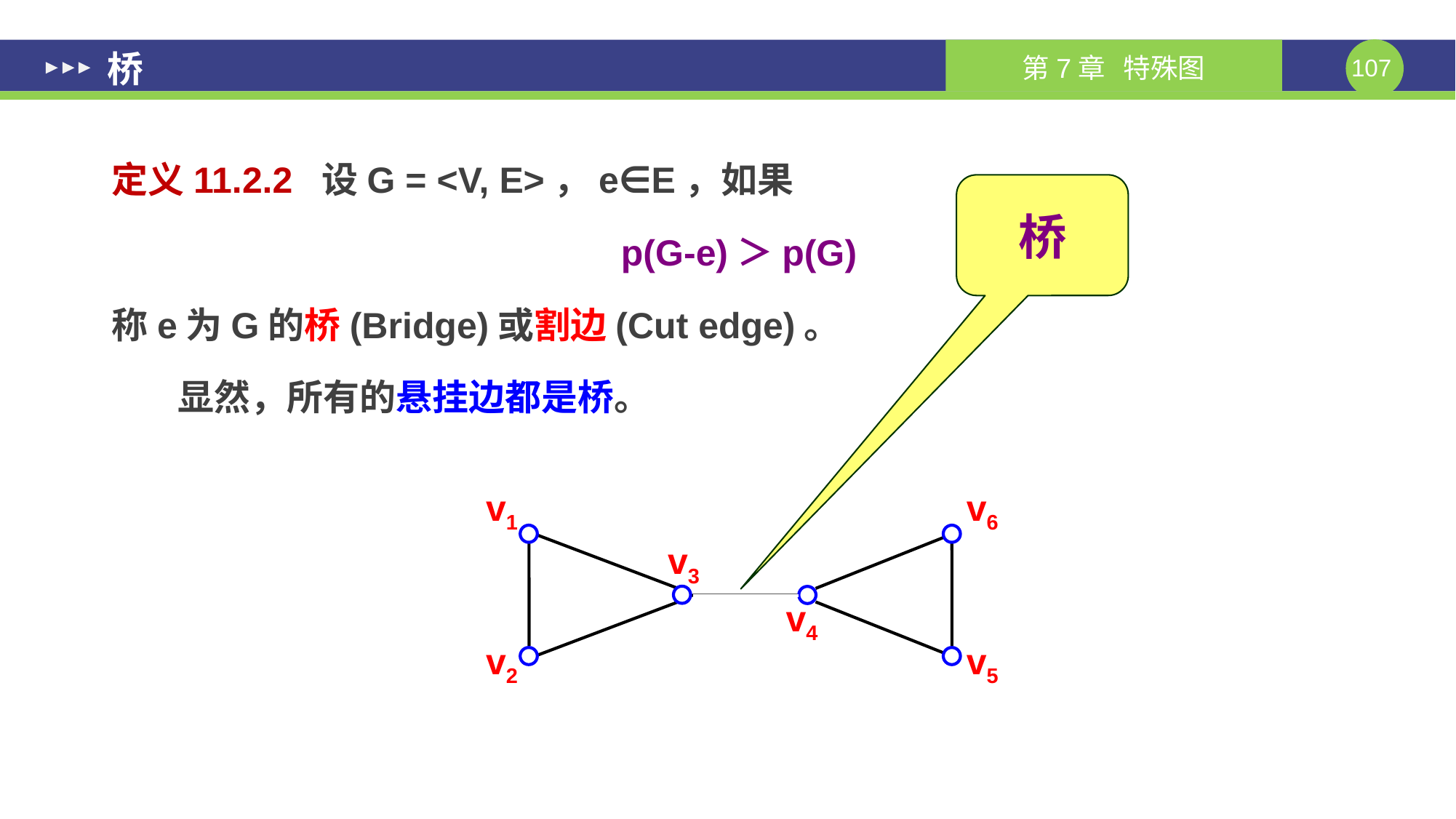

# 桥
定义11.2.2  设G = <V, E>，e∈E，如果
p(G-e)＞p(G)
称e为G的桥(Bridge)或割边(Cut edge)。
       显然，所有的悬挂边都是桥。
桥
v1
v6

v3

v4

v2
v5